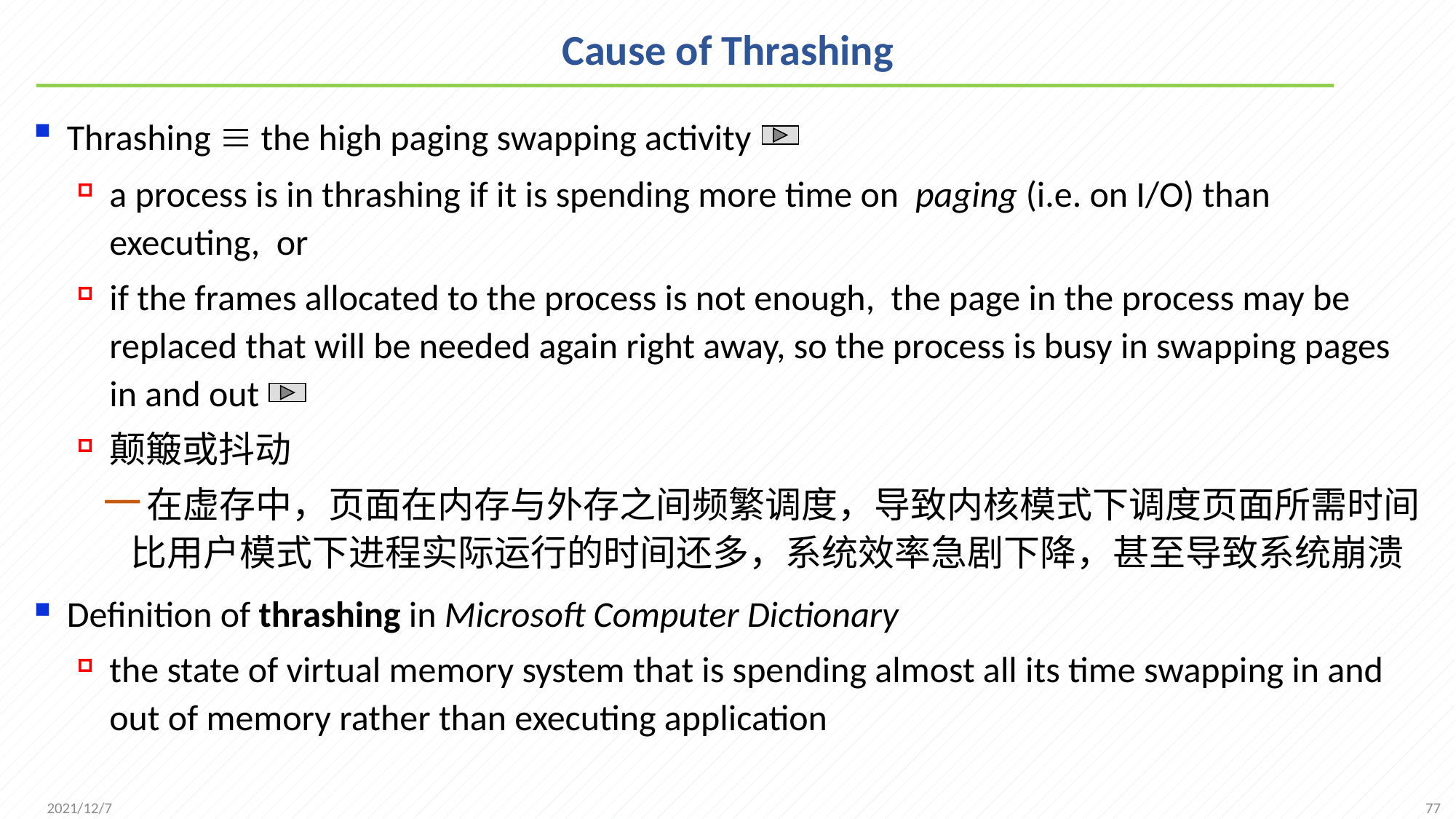

# Cause of Thrashing
Thrashing ≡ the high paging swapping activity
a process is in thrashing if it is spending more time on  paging (i.e. on I/O) than executing,  or
if the frames allocated to the process is not enough,  the page in the process may be  replaced that will be needed again right away, so the process is busy in swapping pages in and out
颠簸或抖动
在虚存中，页面在内存与外存之间频繁调度，导致内核模式下调度页面所需时间比用户模式下进程实际运行的时间还多，系统效率急剧下降，甚至导致系统崩溃
Definition of thrashing in Microsoft Computer Dictionary
the state of virtual memory system that is spending almost all its time swapping in and out of memory rather than executing application

77
2021/12/7